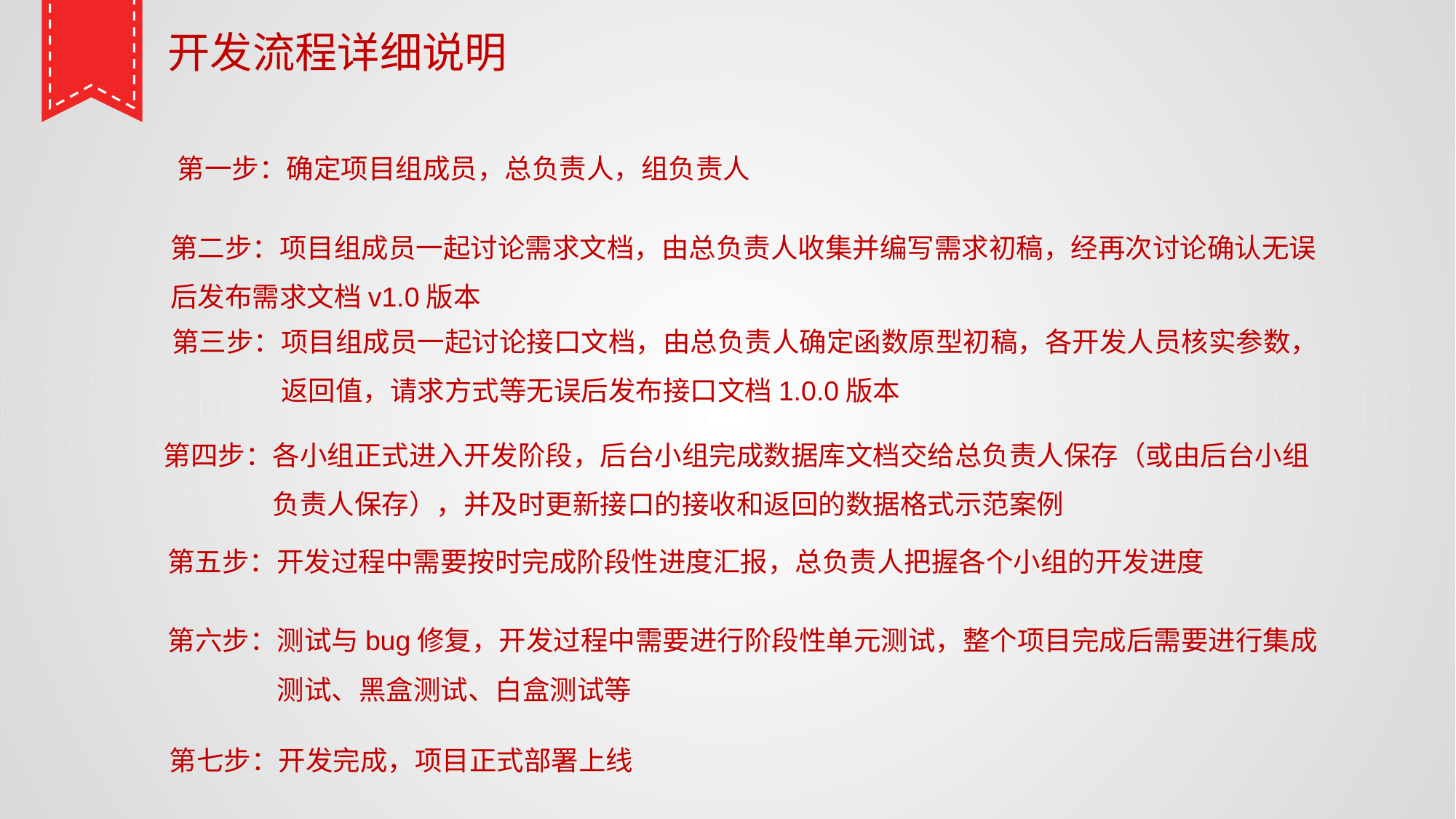

开发流程详细说明
第一步：确定项目组成员，总负责人，组负责人
第二步：项目组成员一起讨论需求文档，由总负责人收集并编写需求初稿，经再次讨论确认无误	后发布需求文档v1.0版本
第三步：项目组成员一起讨论接口文档，由总负责人确定函数原型初稿，各开发人员核实参数，	返回值，请求方式等无误后发布接口文档1.0.0版本
第四步：各小组正式进入开发阶段，后台小组完成数据库文档交给总负责人保存（或由后台小组	负责人保存），并及时更新接口的接收和返回的数据格式示范案例
第五步：开发过程中需要按时完成阶段性进度汇报，总负责人把握各个小组的开发进度
第六步：测试与bug修复，开发过程中需要进行阶段性单元测试，整个项目完成后需要进行集成
	测试、黑盒测试、白盒测试等
第七步：开发完成，项目正式部署上线